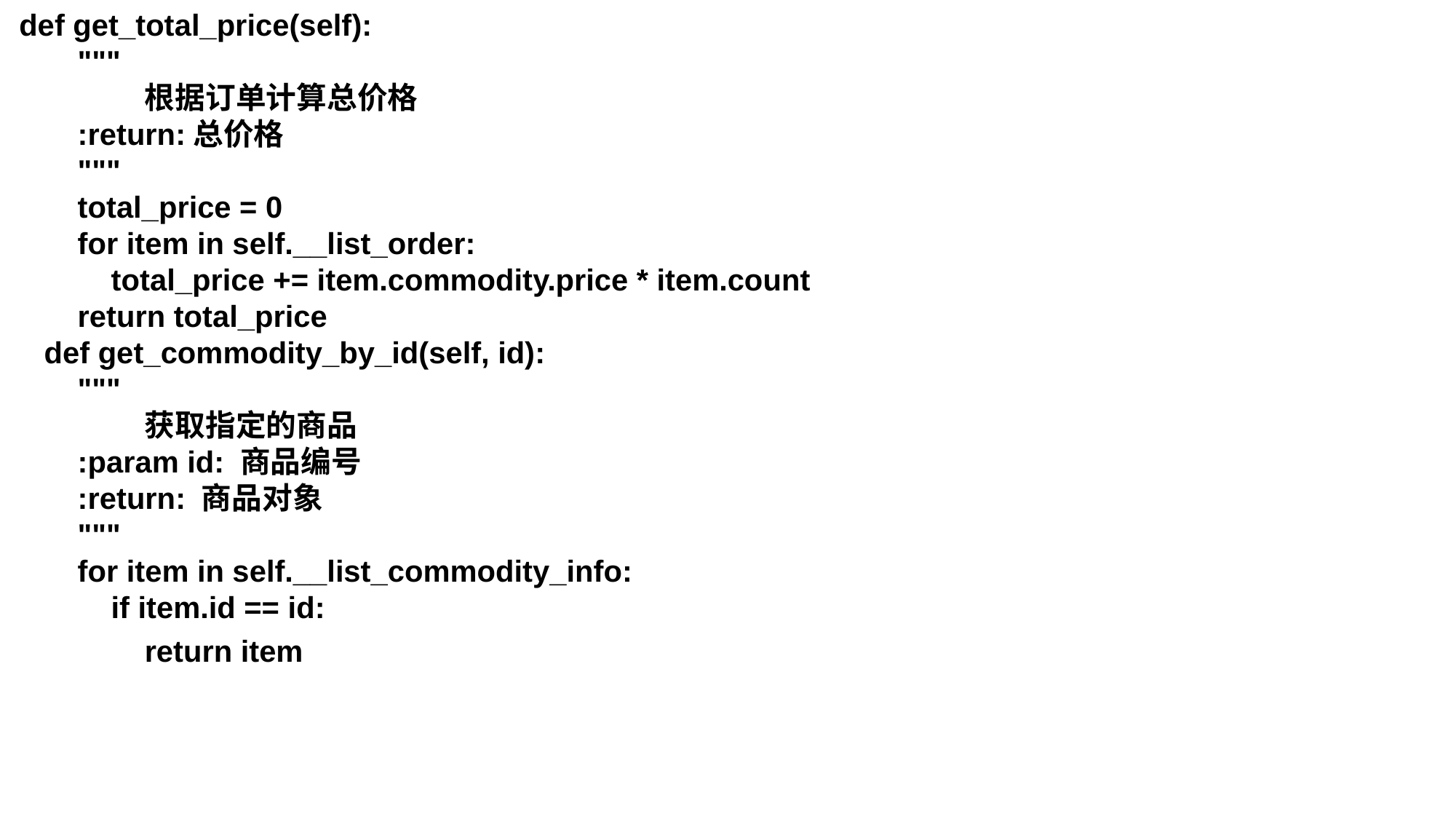

def get_total_price(self):
        """
            根据订单计算总价格
        :return:总价格
        """
        total_price = 0
        for item in self.__list_order:
            total_price += item.commodity.price * item.count
        return total_price
    def get_commodity_by_id(self, id):
        """
            获取指定的商品
        :param id: 商品编号
        :return: 商品对象
        """
        for item in self.__list_commodity_info:
            if item.id == id:
                return item